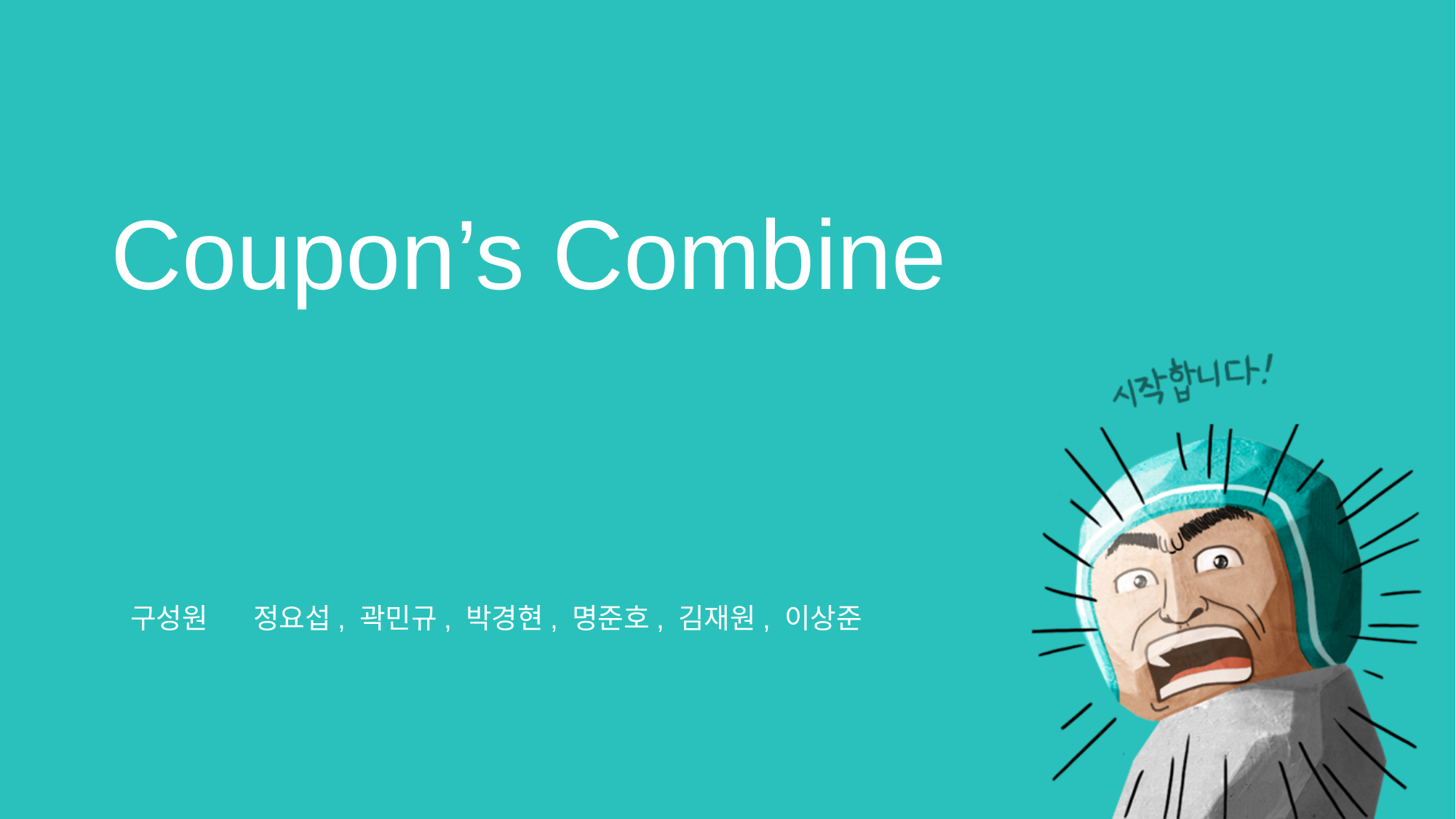

# Coupon’s Combine
구성원
정요섭, 곽민규, 박경현, 명준호, 김재원, 이상준